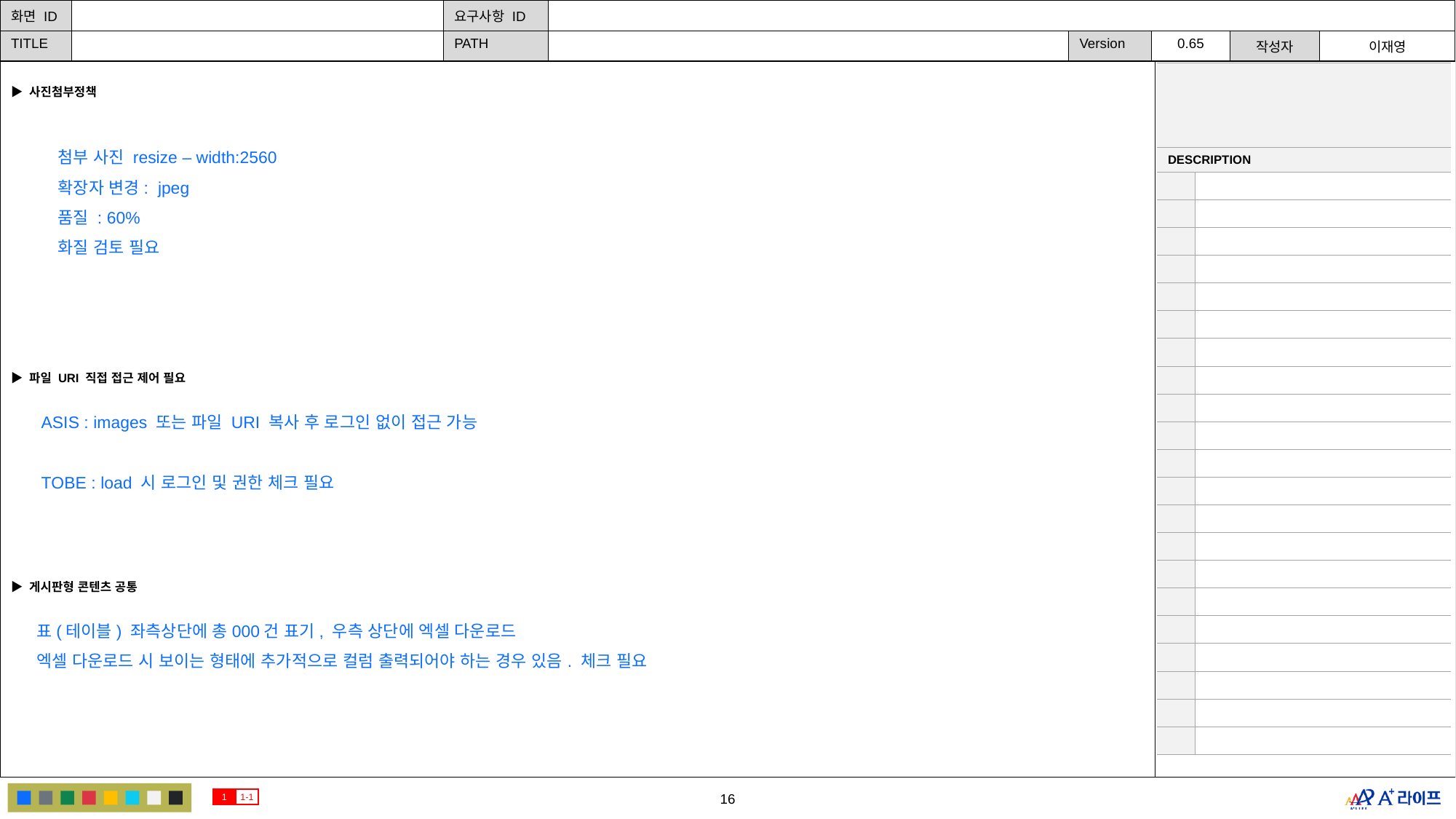

|  |  |
| --- | --- |
| DESCRIPTION |  |
|  |  |
|  |  |
|  |  |
|  |  |
|  |  |
|  |  |
|  |  |
|  |  |
|  |  |
|  |  |
|  |  |
|  |  |
|  |  |
|  |  |
|  |  |
|  |  |
|  |  |
|  |  |
|  |  |
|  |  |
|  |  |
▶ 사진첨부정책
첨부 사진 resize – width:2560
확장자 변경:  jpeg
품질 : 60%
화질 검토 필요
▶ 파일 URI 직접 접근 제어 필요
ASIS : images 또는 파일 URI 복사 후 로그인 없이 접근 가능

TOBE : load 시 로그인 및 권한 체크 필요
▶ 게시판형 콘텐츠 공통
표(테이블) 좌측상단에 총000건 표기, 우측 상단에 엑셀 다운로드
엑셀 다운로드 시 보이는 형태에 추가적으로 컬럼 출력되어야 하는 경우 있음. 체크 필요
1
1-1